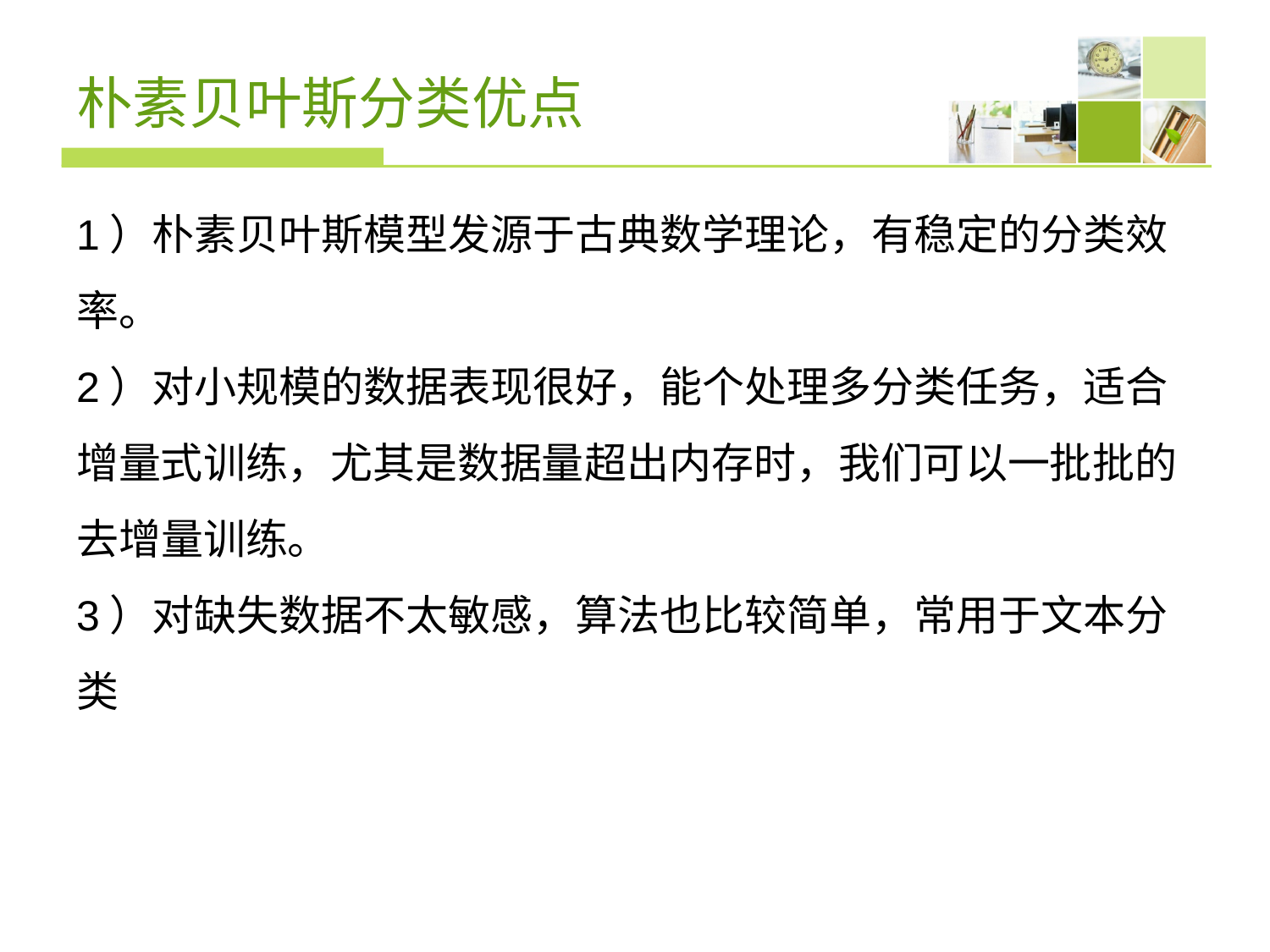

# 朴素贝叶斯分类优点
1）朴素贝叶斯模型发源于古典数学理论，有稳定的分类效率。
2）对小规模的数据表现很好，能个处理多分类任务，适合增量式训练，尤其是数据量超出内存时，我们可以一批批的去增量训练。
3）对缺失数据不太敏感，算法也比较简单，常用于文本分类